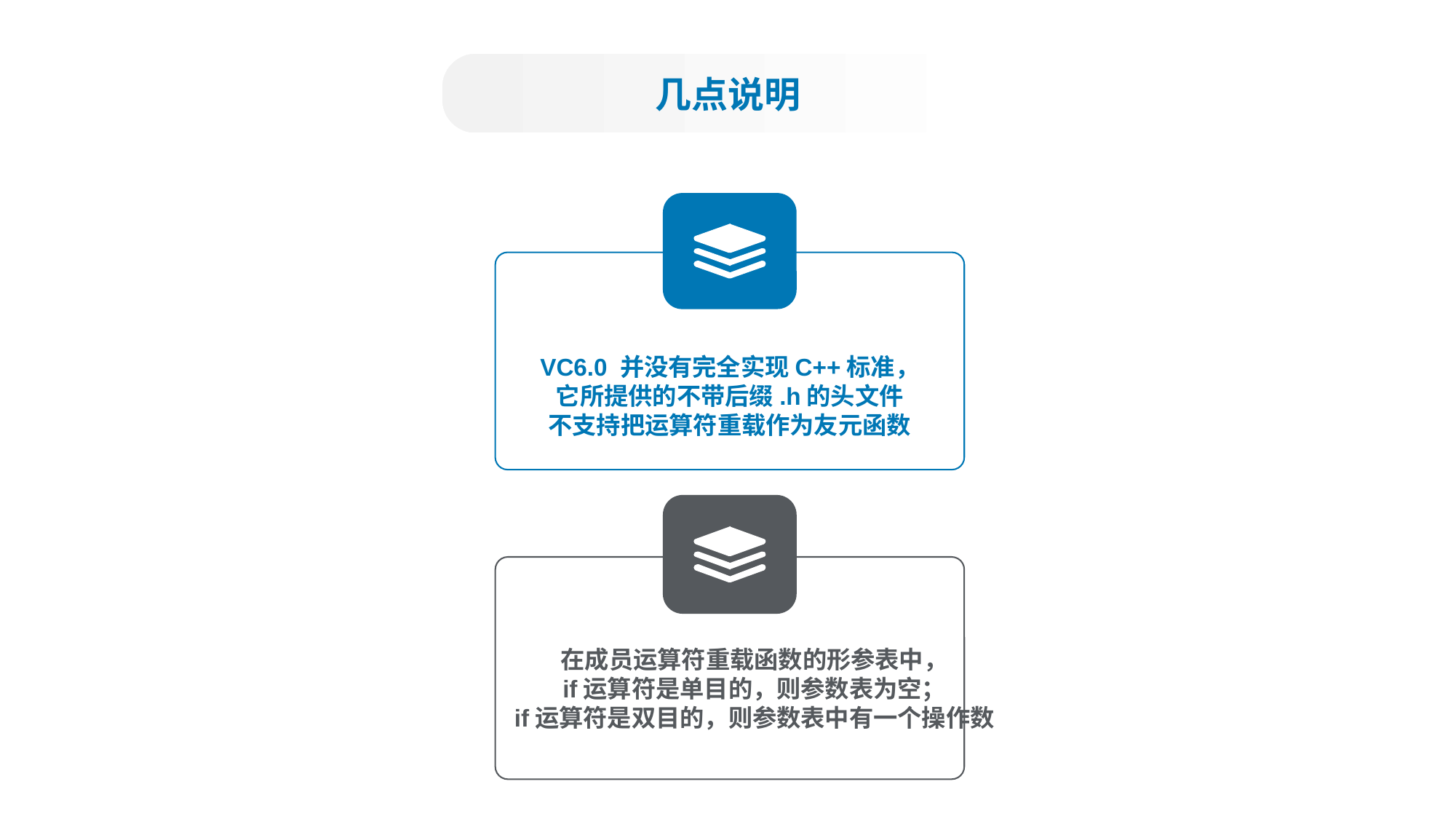

几点说明

VC6.0 并没有完全实现C++标准，
它所提供的不带后缀.h的头文件
不支持把运算符重载作为友元函数

在成员运算符重载函数的形参表中，
if运算符是单目的，则参数表为空；
if运算符是双目的，则参数表中有一个操作数